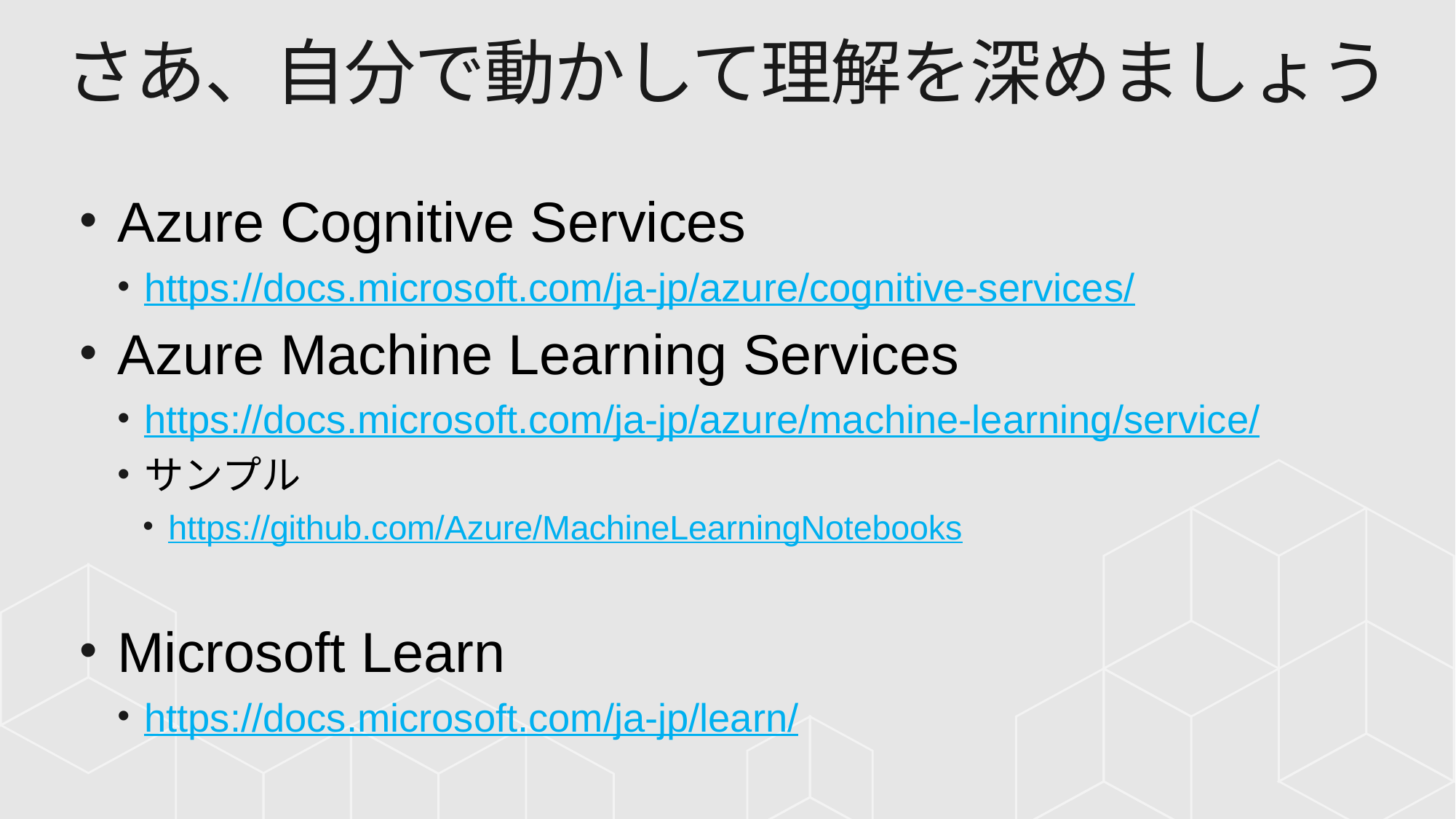

# さあ、自分で動かして理解を深めましょう
Azure Cognitive Services
https://docs.microsoft.com/ja-jp/azure/cognitive-services/
Azure Machine Learning Services
https://docs.microsoft.com/ja-jp/azure/machine-learning/service/
サンプル
https://github.com/Azure/MachineLearningNotebooks

Microsoft Learn
https://docs.microsoft.com/ja-jp/learn/